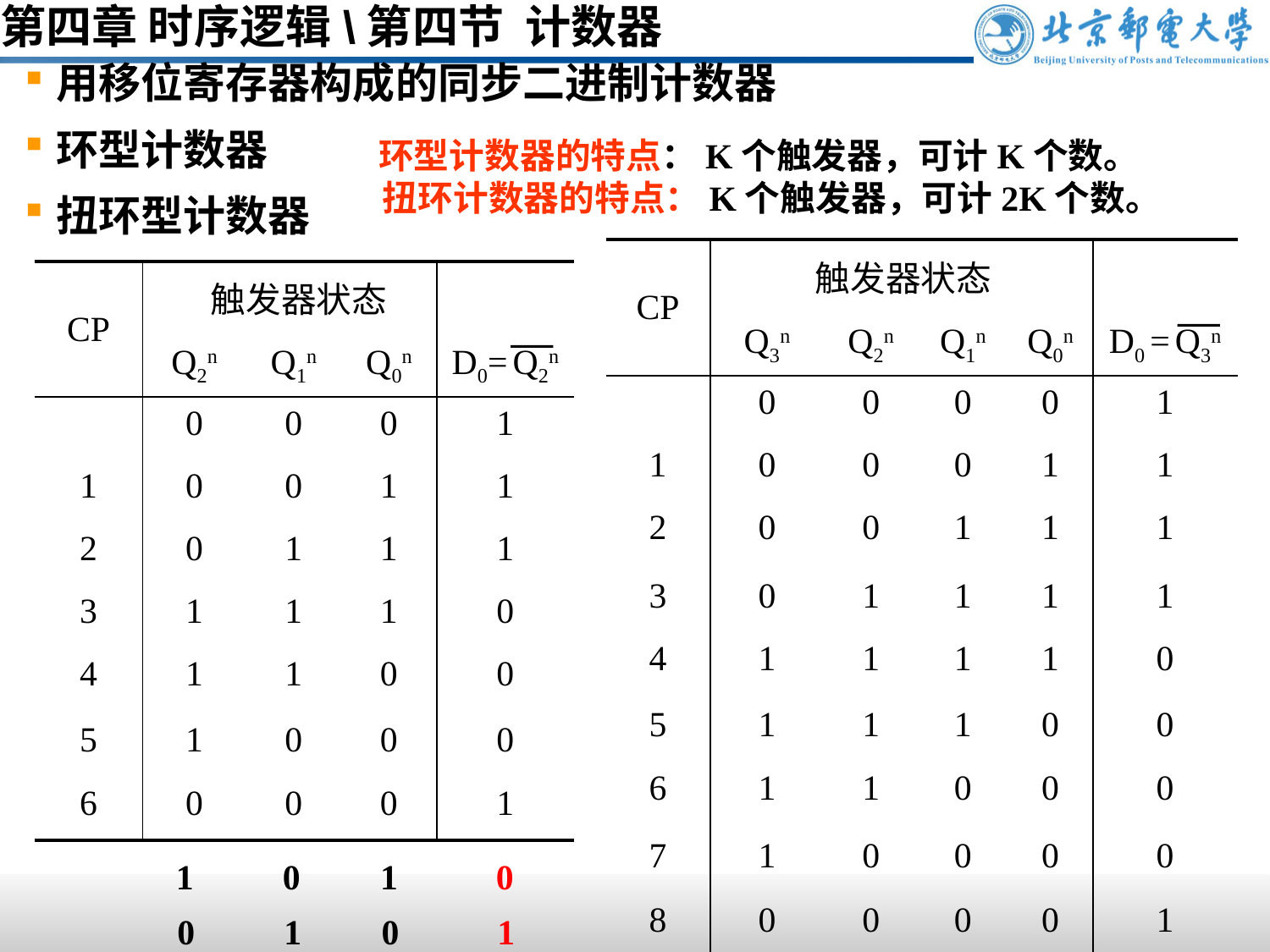

第四章 时序逻辑\第四节  计数器
用移位寄存器构成的同步二进制计数器
环型计数器
扭环型计数器

环型计数器的特点：K个触发器，可计K个数。
扭环计数器的特点：K个触发器，可计2K个数。
| CP | 触发器状态 |  |  |  |  |
| --- | --- | --- | --- | --- | --- |
|  | Q3n | Q2n | Q1n | Q0n | D0 = Q3n |
|  | 0 | 0 | 0 | 0 | 1 |
| 1 | 0 | 0 | 0 | 1 | 1 |
| 2 | 0 | 0 | 1 | 1 | 1 |
| 3 | 0 | 1 | 1 | 1 | 1 |
| 4 | 1 | 1 | 1 | 1 | 0 |
| 5 | 1 | 1 | 1 | 0 | 0 |
| 6 | 1 | 1 | 0 | 0 | 0 |
| 7 | 1 | 0 | 0 | 0 | 0 |
| 8 | 0 | 0 | 0 | 0 | 1 |
| CP | 触发器状态 |  |  |  |
| --- | --- | --- | --- | --- |
|  | Q2n | Q1n | Q0n | D0= Q2n |
|  | 0 | 0 | 0 | 1 |
| 1 | 0 | 0 | 1 | 1 |
| 2 | 0 | 1 | 1 | 1 |
| 3 | 1 | 1 | 1 | 0 |
| 4 | 1 | 1 | 0 | 0 |
| 5 | 1 | 0 | 0 | 0 |
| 6 | 0 | 0 | 0 | 1 |

  1          0         1           0

  0          1         0           1